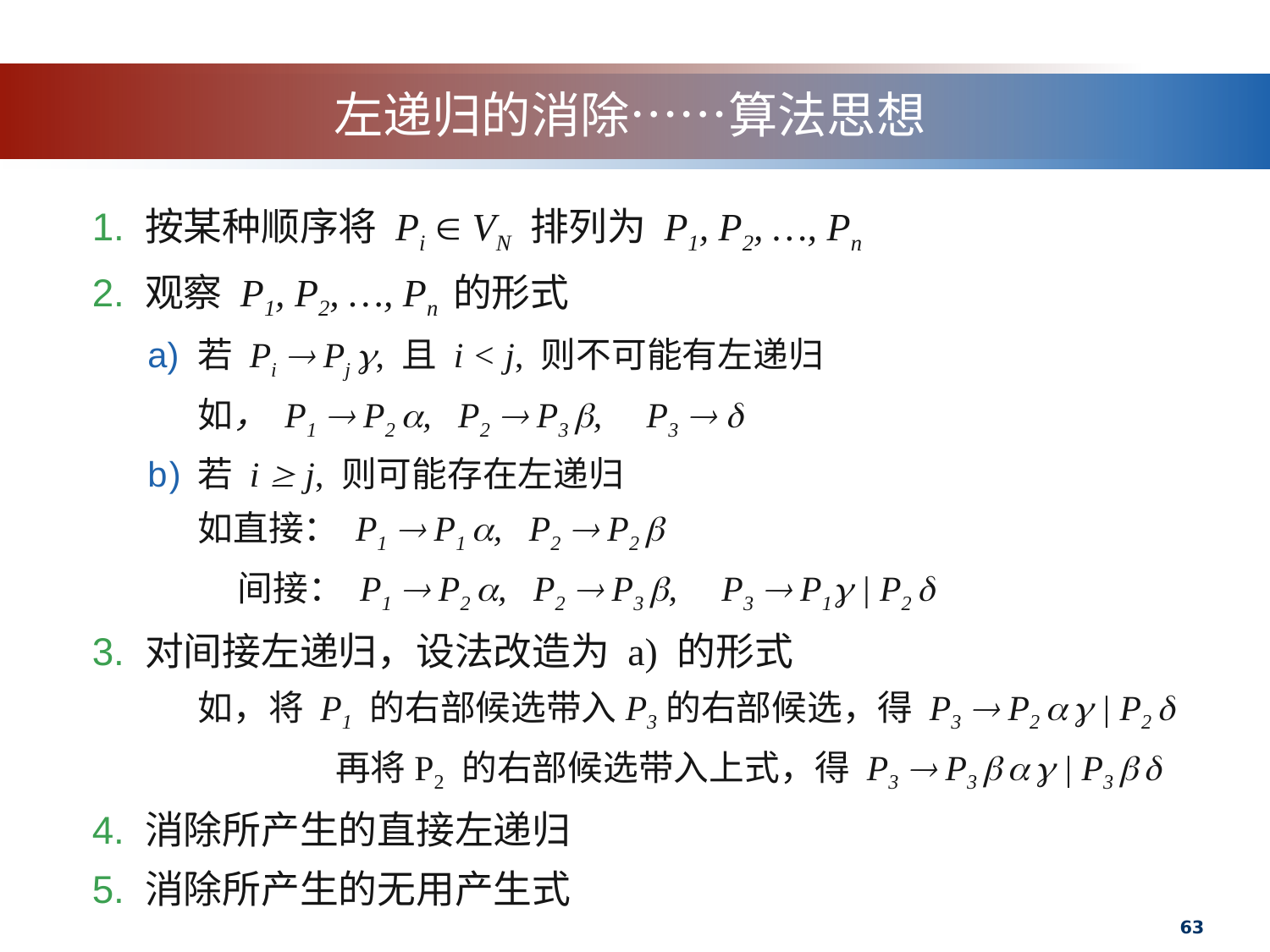

# 左递归的消除……算法思想
按某种顺序将 Pi ∈ VN 排列为 P1, P2, …, Pn
观察 P1, P2, …, Pn 的形式
若 Pi → Pj γ, 且 i < j, 则不可能有左递归
	如， P1 → P2 α,   P2 → P3 β,     P3 → δ
若 i ≥ j, 则可能存在左递归
	如直接： P1 → P1 α,   P2 → P2 β
	    间接： P1 → P2 α,   P2 → P3 β,     P3 → P1γ | P2 δ
对间接左递归，设法改造为 a) 的形式
	如，将 P1 的右部候选带入P3的右部候选，得 P3 → P2 α γ | P2 δ
		       再将P2 的右部候选带入上式，得 P3 → P3 β α γ | P3 β δ
消除所产生的直接左递归
消除所产生的无用产生式
63